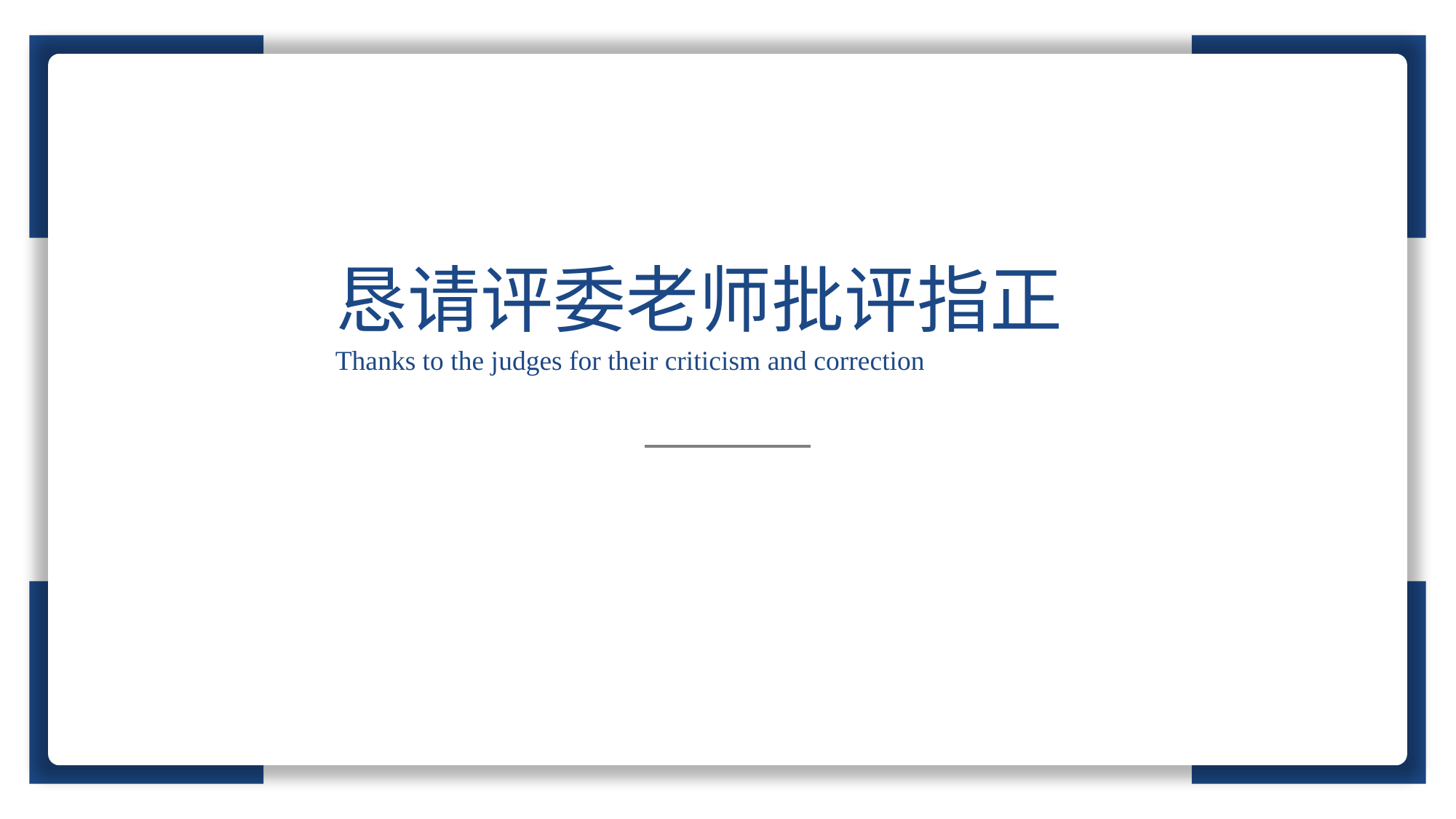

恳请评委老师批评指正
Thanks to the judges for their criticism and correction